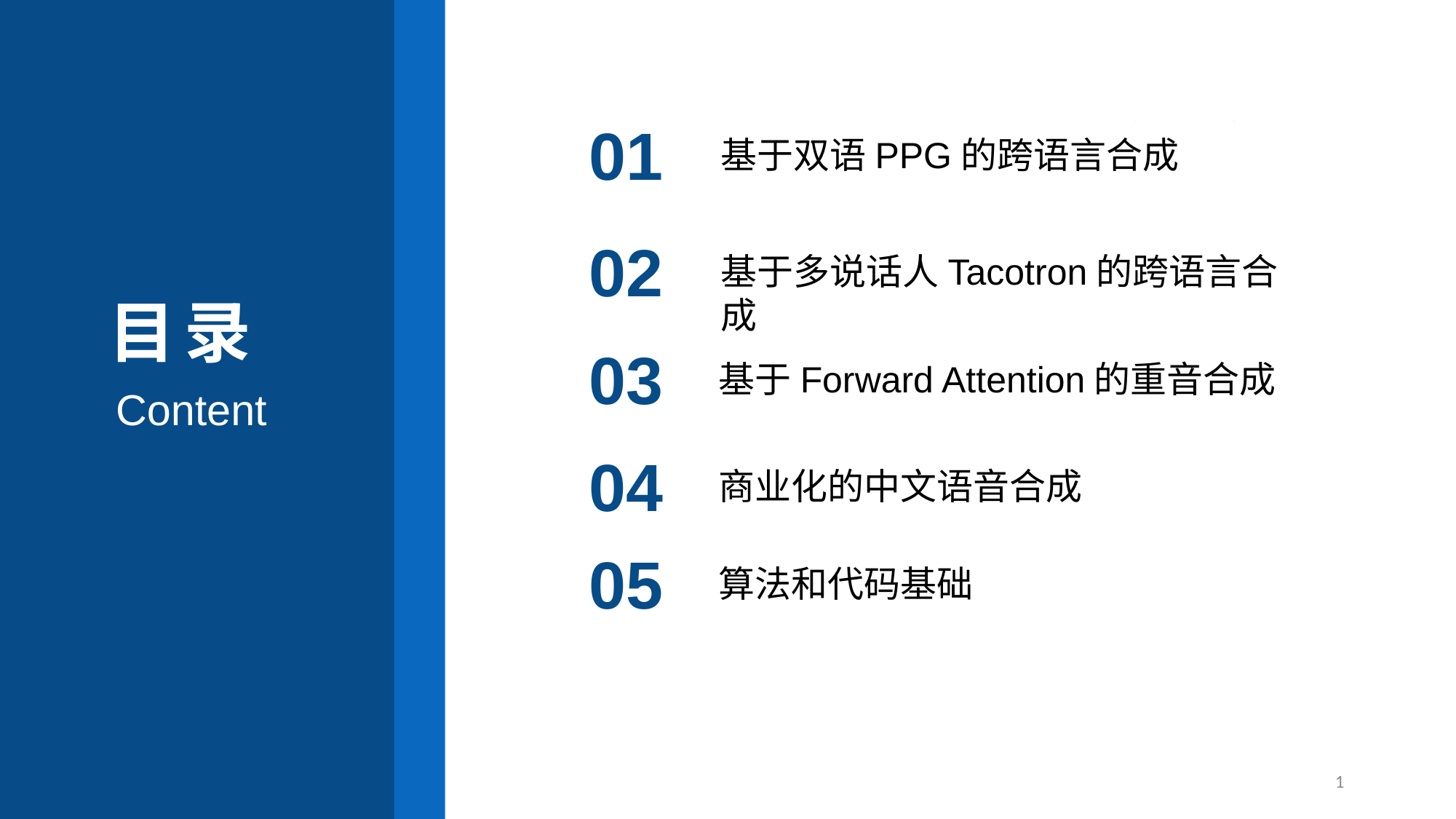

01
基于双语PPG的跨语言合成
02
基于多说话人Tacotron的跨语言合成
目录
Content
03
基于Forward Attention的重音合成
04
商业化的中文语音合成
05
算法和代码基础
1